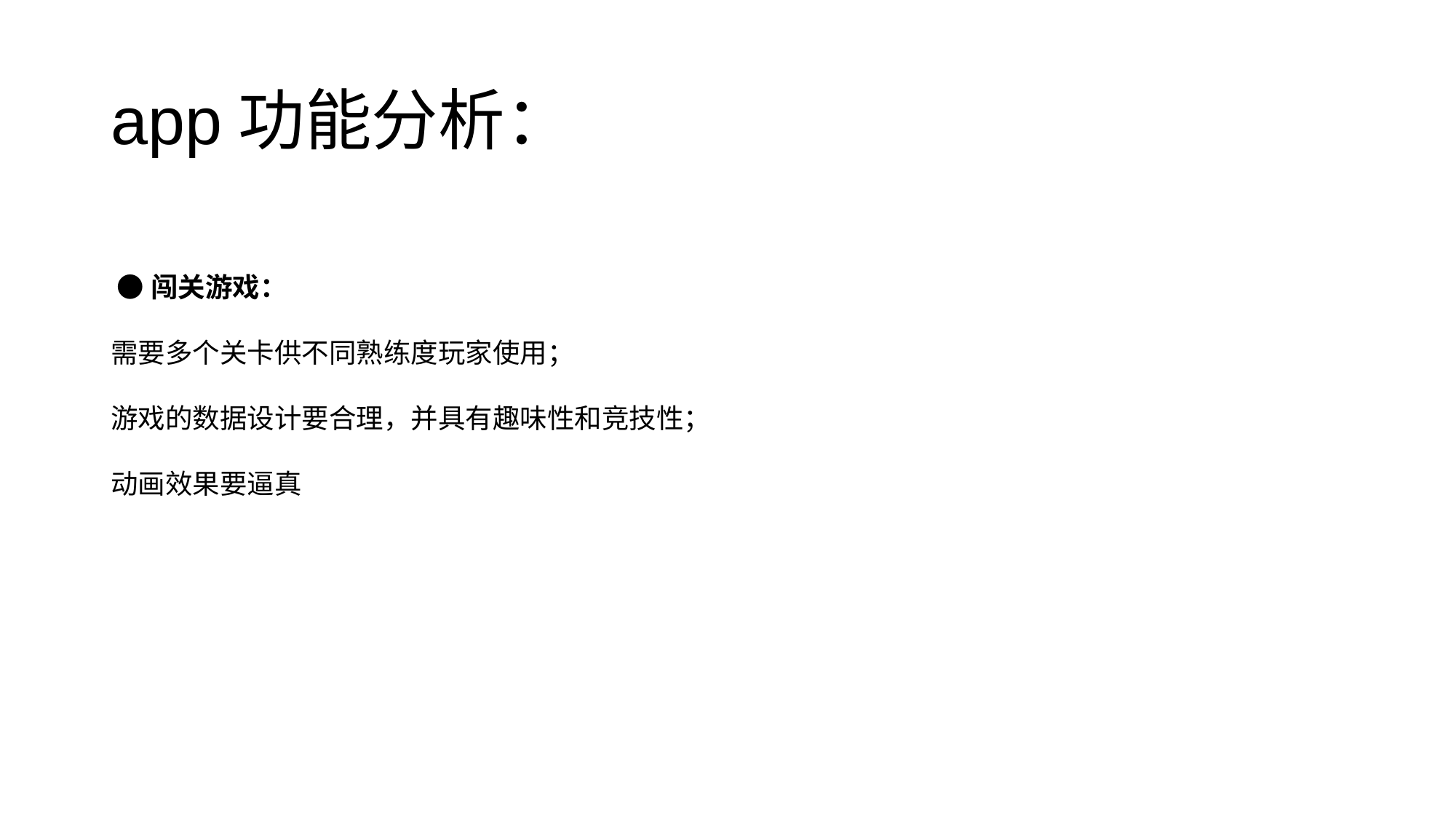

# app功能分析：
 ●闯关游戏：

需要多个关卡供不同熟练度玩家使用；

游戏的数据设计要合理，并具有趣味性和竞技性；

动画效果要逼真